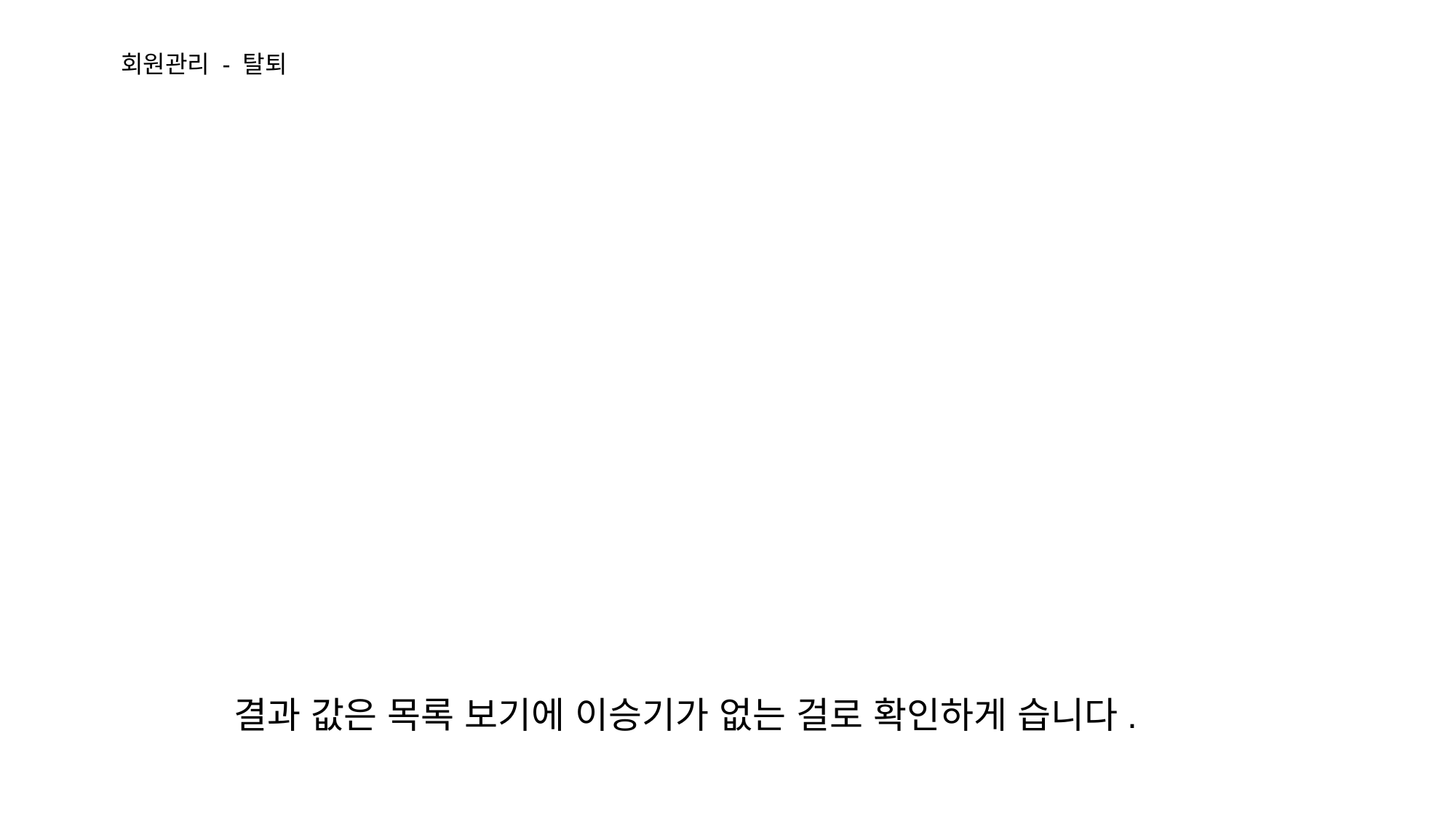

# 회원관리 - 탈퇴
결과 값은 목록 보기에 이승기가 없는 걸로 확인하게 습니다.